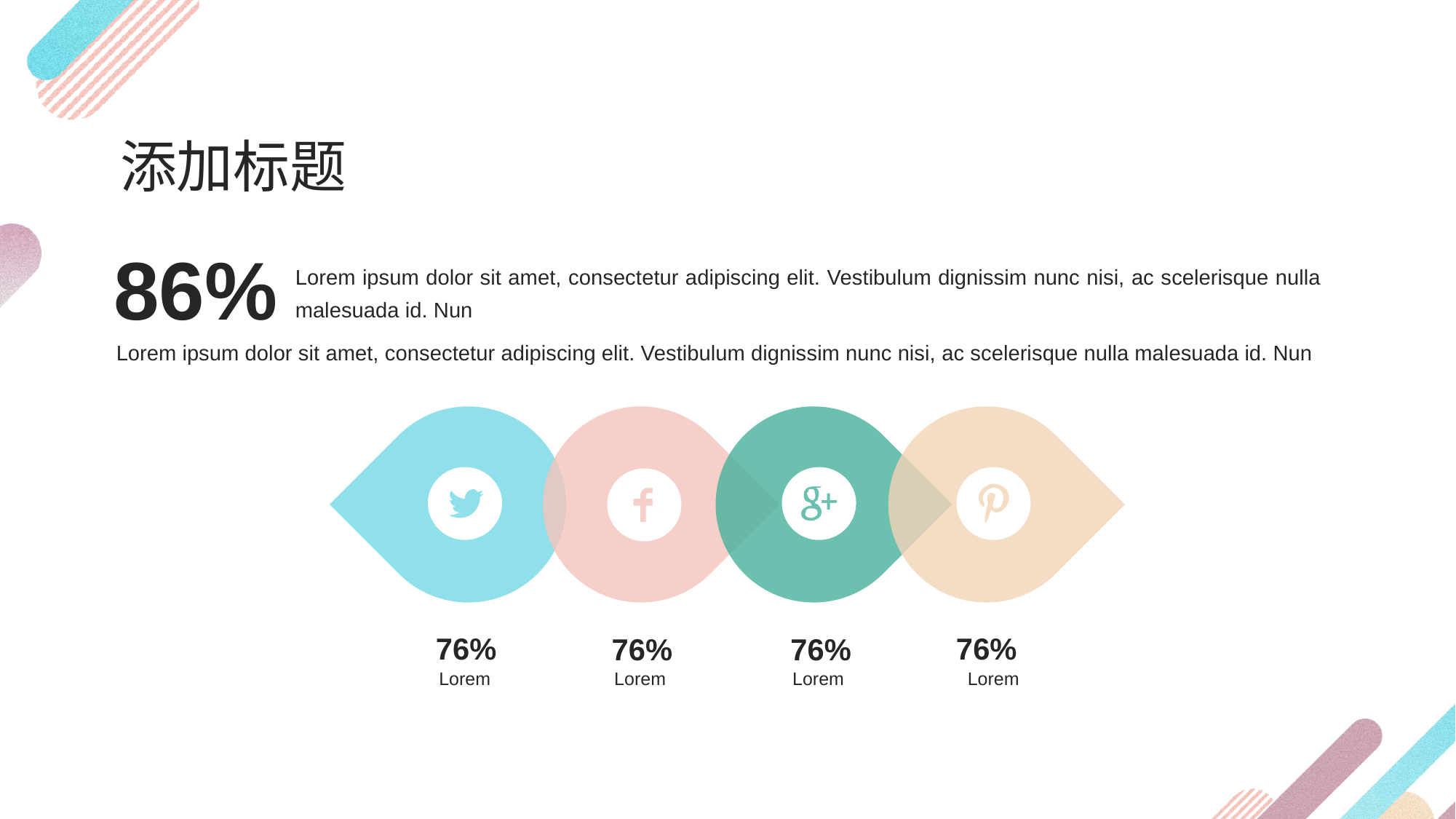

添加标题
86%
Lorem ipsum dolor sit amet, consectetur adipiscing elit. Vestibulum dignissim nunc nisi, ac scelerisque nulla malesuada id. Nun
Lorem ipsum dolor sit amet, consectetur adipiscing elit. Vestibulum dignissim nunc nisi, ac scelerisque nulla malesuada id. Nun

76%
76%
76%
76%
Lorem
Lorem
Lorem
Lorem